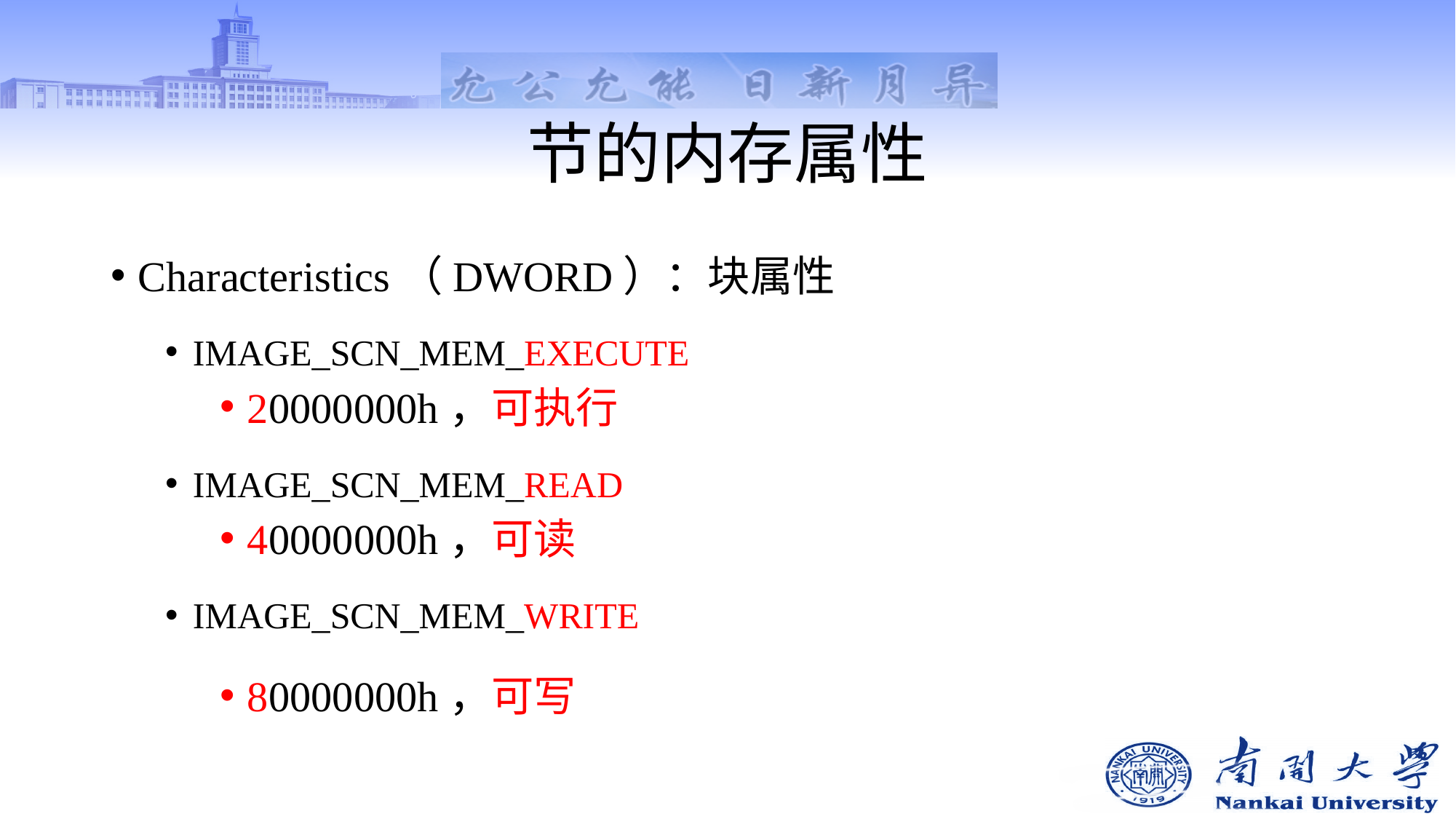

# 节的内存属性
Characteristics（DWORD）：块属性
IMAGE_SCN_MEM_EXECUTE
20000000h，可执行
IMAGE_SCN_MEM_READ
40000000h，可读
IMAGE_SCN_MEM_WRITE
80000000h，可写